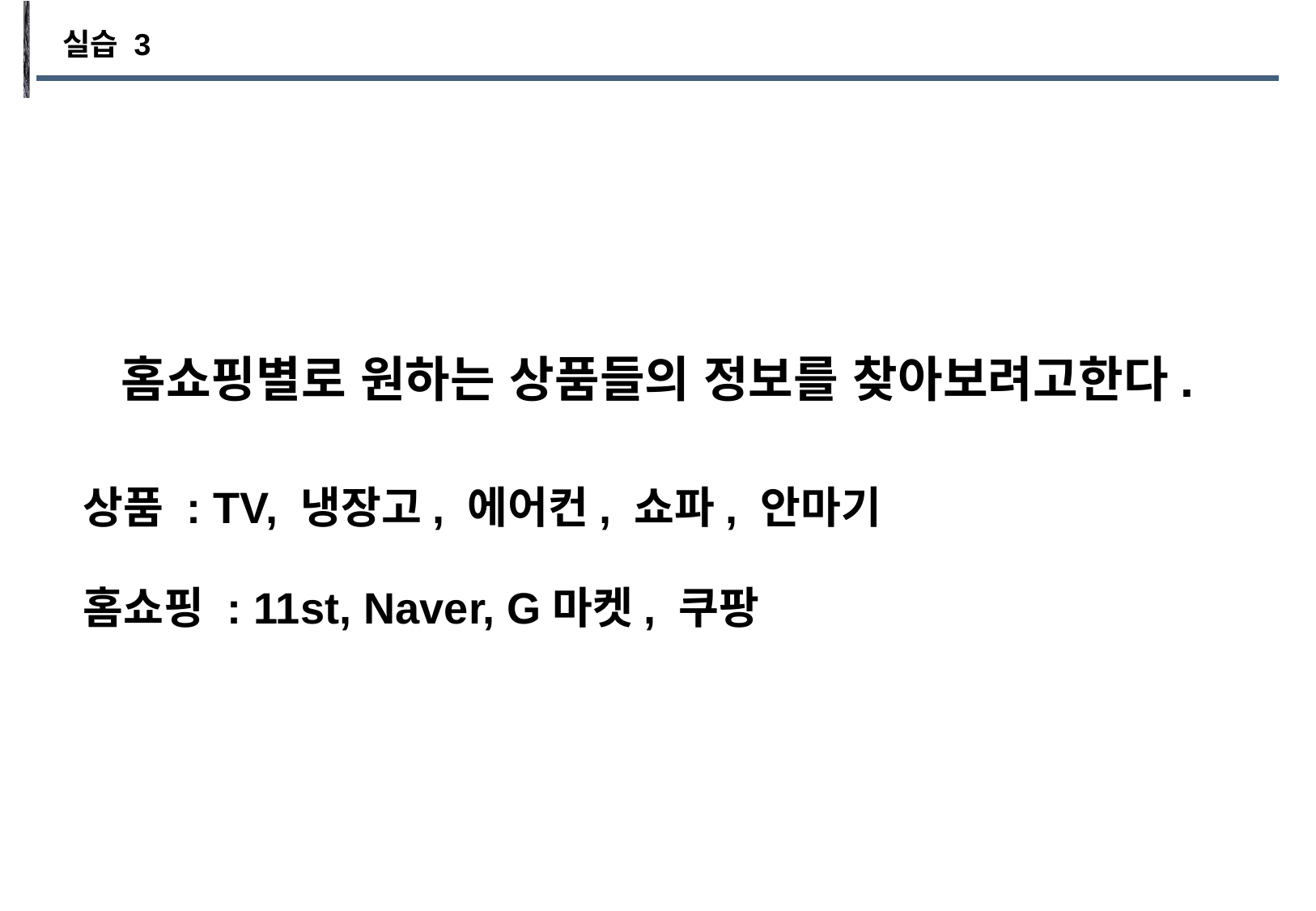

실습 3

홈쇼핑별로 원하는 상품들의 정보를 찾아보려고한다.
상품 : TV, 냉장고, 에어컨, 쇼파, 안마기
홈쇼핑 : 11st, Naver, G마켓, 쿠팡